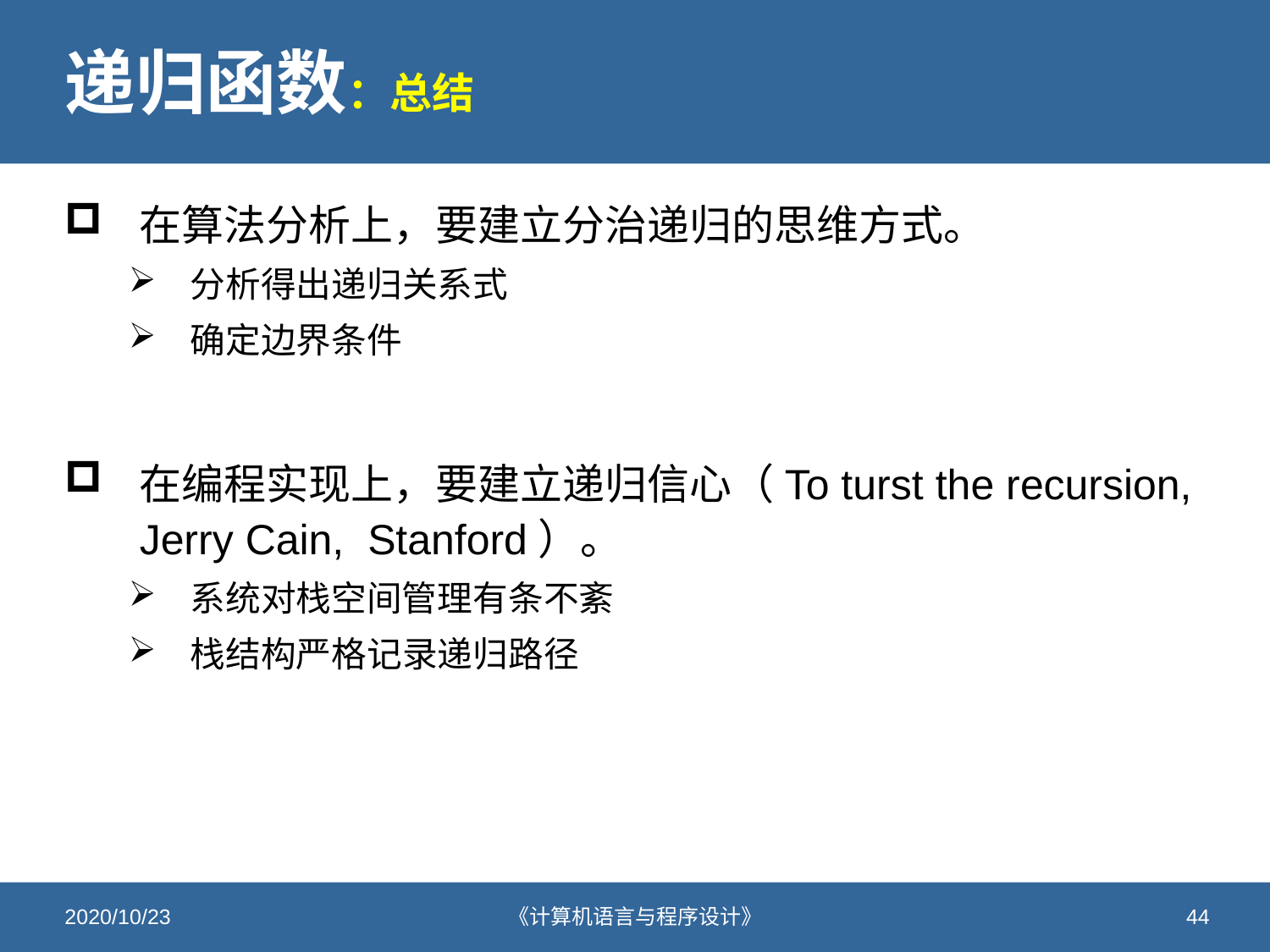

# 递归函数：总结
在算法分析上，要建立分治递归的思维方式。
分析得出递归关系式
确定边界条件

在编程实现上，要建立递归信心（To turst the recursion,  Jerry Cain,  Stanford）。
系统对栈空间管理有条不紊
栈结构严格记录递归路径
2020/10/23
《计算机语言与程序设计》
44